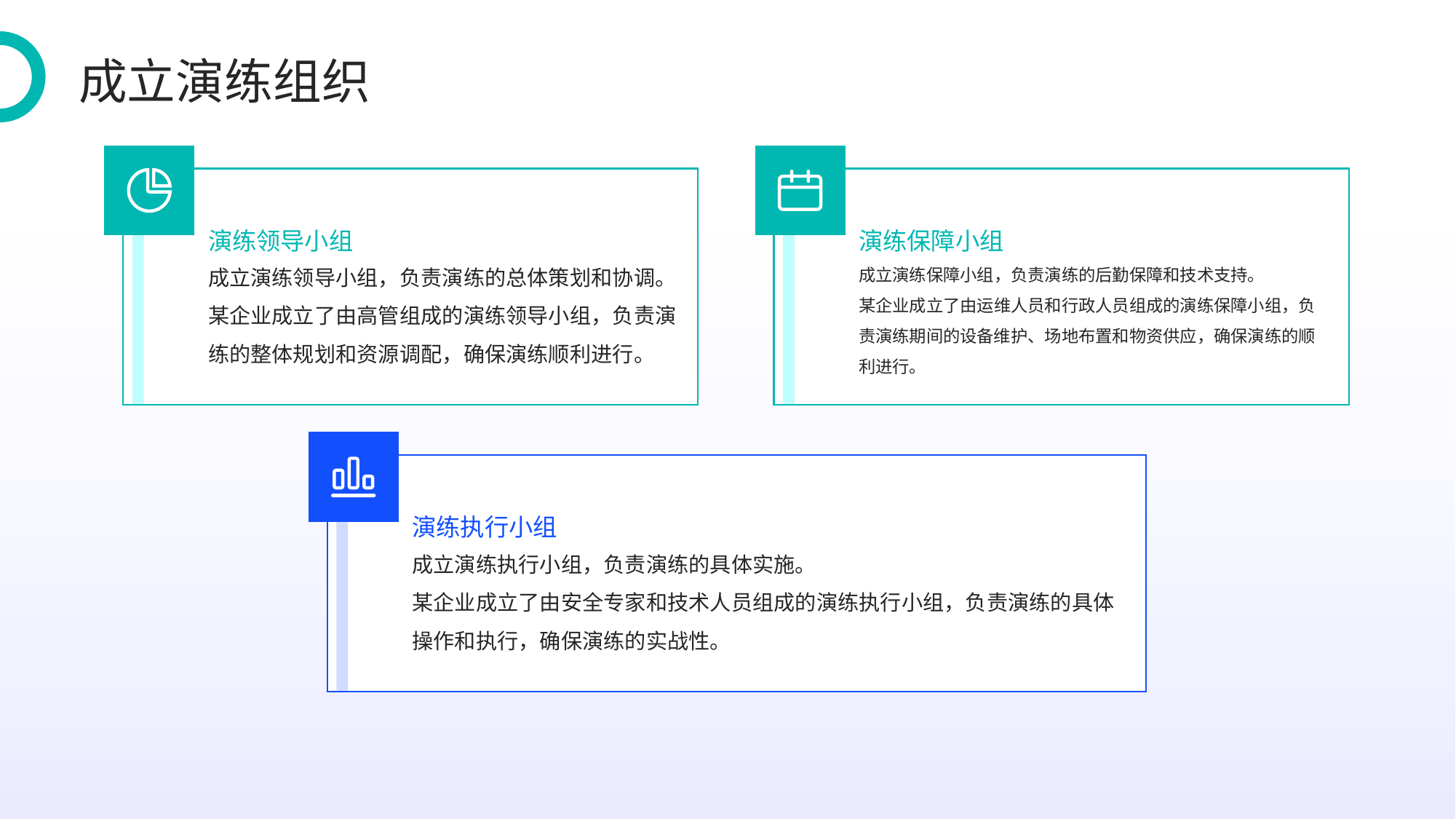

成立演练组织

演练领导小组
演练保障小组
成立演练领导小组，负责演练的总体策划和协调。
某企业成立了由高管组成的演练领导小组，负责演练的整体规划和资源调配，确保演练顺利进行。
成立演练保障小组，负责演练的后勤保障和技术支持。
某企业成立了由运维人员和行政人员组成的演练保障小组，负责演练期间的设备维护、场地布置和物资供应，确保演练的顺利进行。

演练执行小组
成立演练执行小组，负责演练的具体实施。
某企业成立了由安全专家和技术人员组成的演练执行小组，负责演练的具体操作和执行，确保演练的实战性。